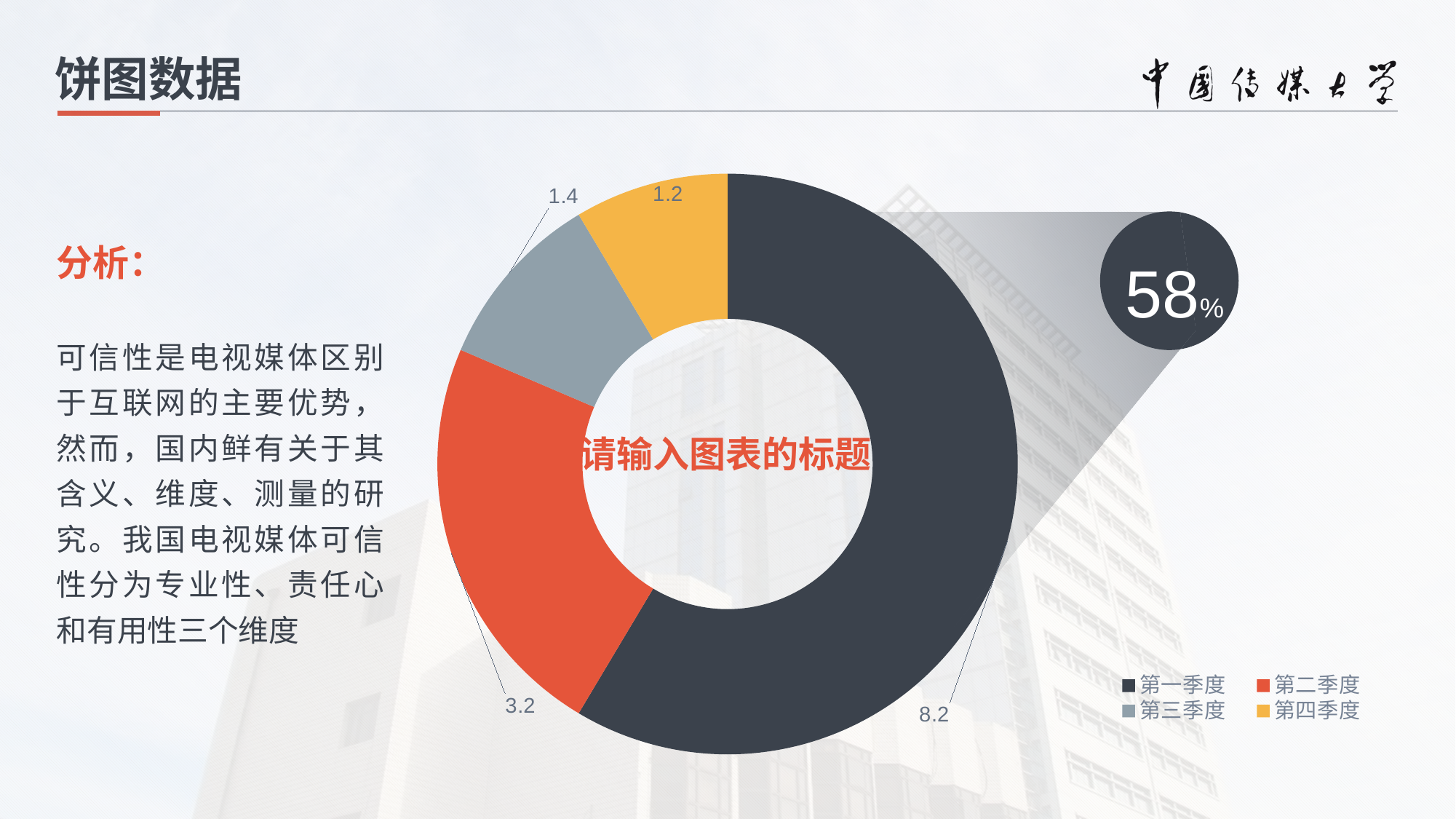

饼图数据

### Chart

| Category | 销售额 |
|---|---|
| 第一季度 | 8.2 |
| 第二季度 | 3.2 |
| 第三季度 | 1.4 |
| 第四季度 | 1.2 |

分析：

可信性是电视媒体区别于互联网的主要优势，然而，国内鲜有关于其含义、维度、测量的研究。我国电视媒体可信性分为专业性、责任心和有用性三个维度
58%
请输入图表的标题